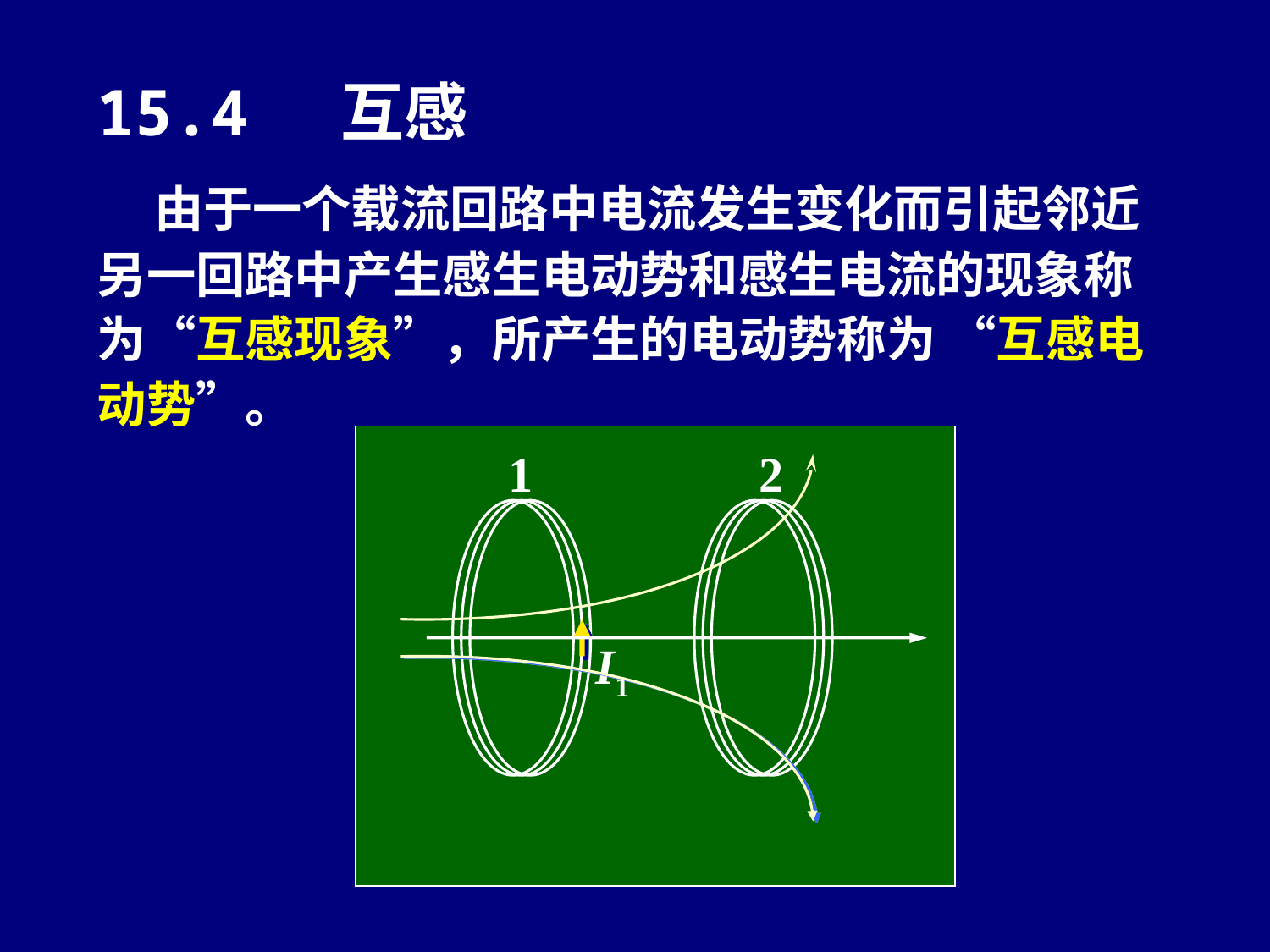

15.4  互感
    由于一个载流回路中电流发生变化而引起邻近另一回路中产生感生电动势和感生电流的现象称为“互感现象”，所产生的电动势称为 “互感电动势”。

1
2

I1